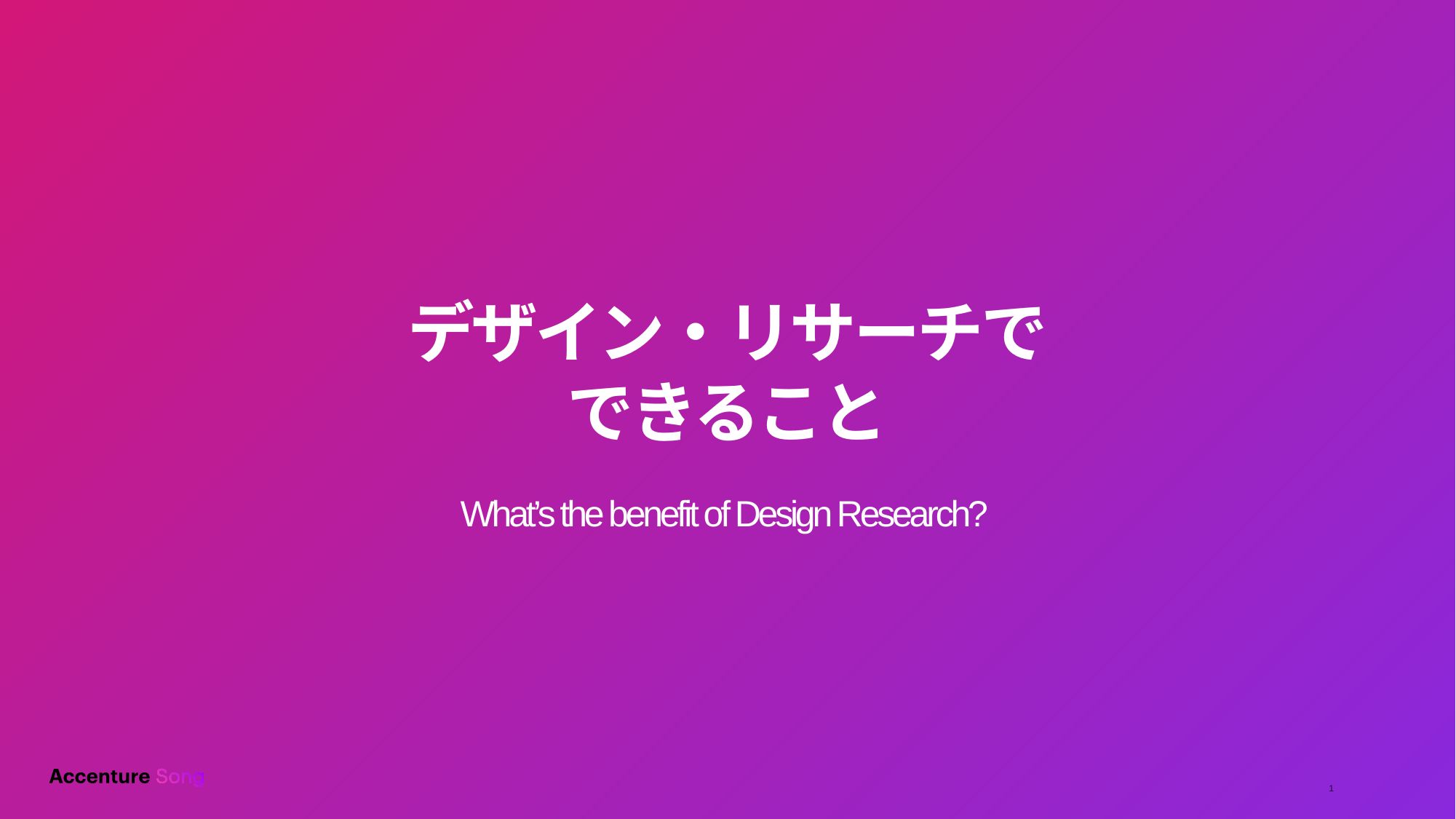

デザイン・リサーチで
できること
What’s the benefit of Design Research?
1